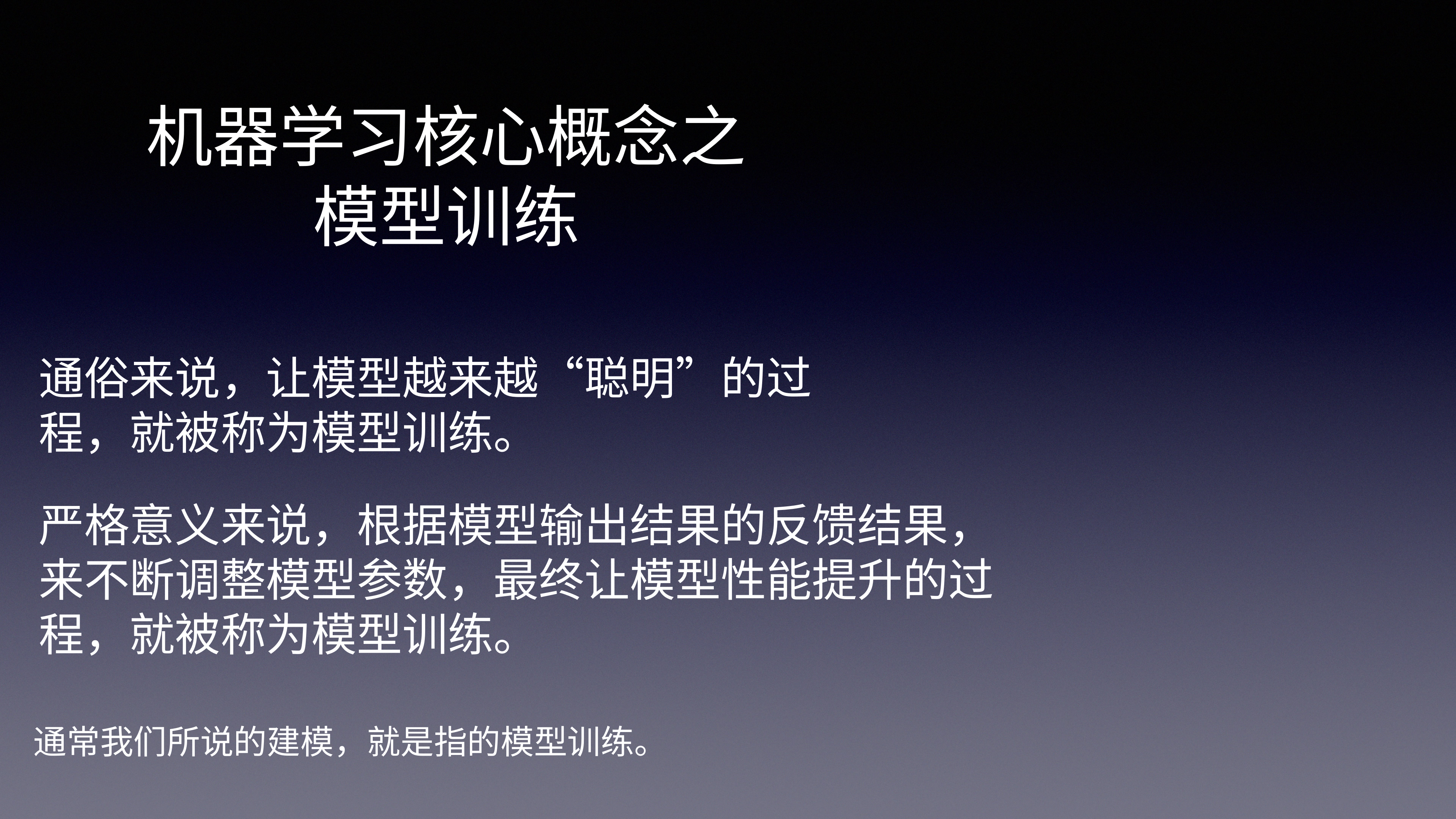

机器学习核心概念之
模型训练
通俗来说，让模型越来越“聪明”的过程，就被称为模型训练。
严格意义来说，根据模型输出结果的反馈结果，来不断调整模型参数，最终让模型性能提升的过程，就被称为模型训练。
通常我们所说的建模，就是指的模型训练。